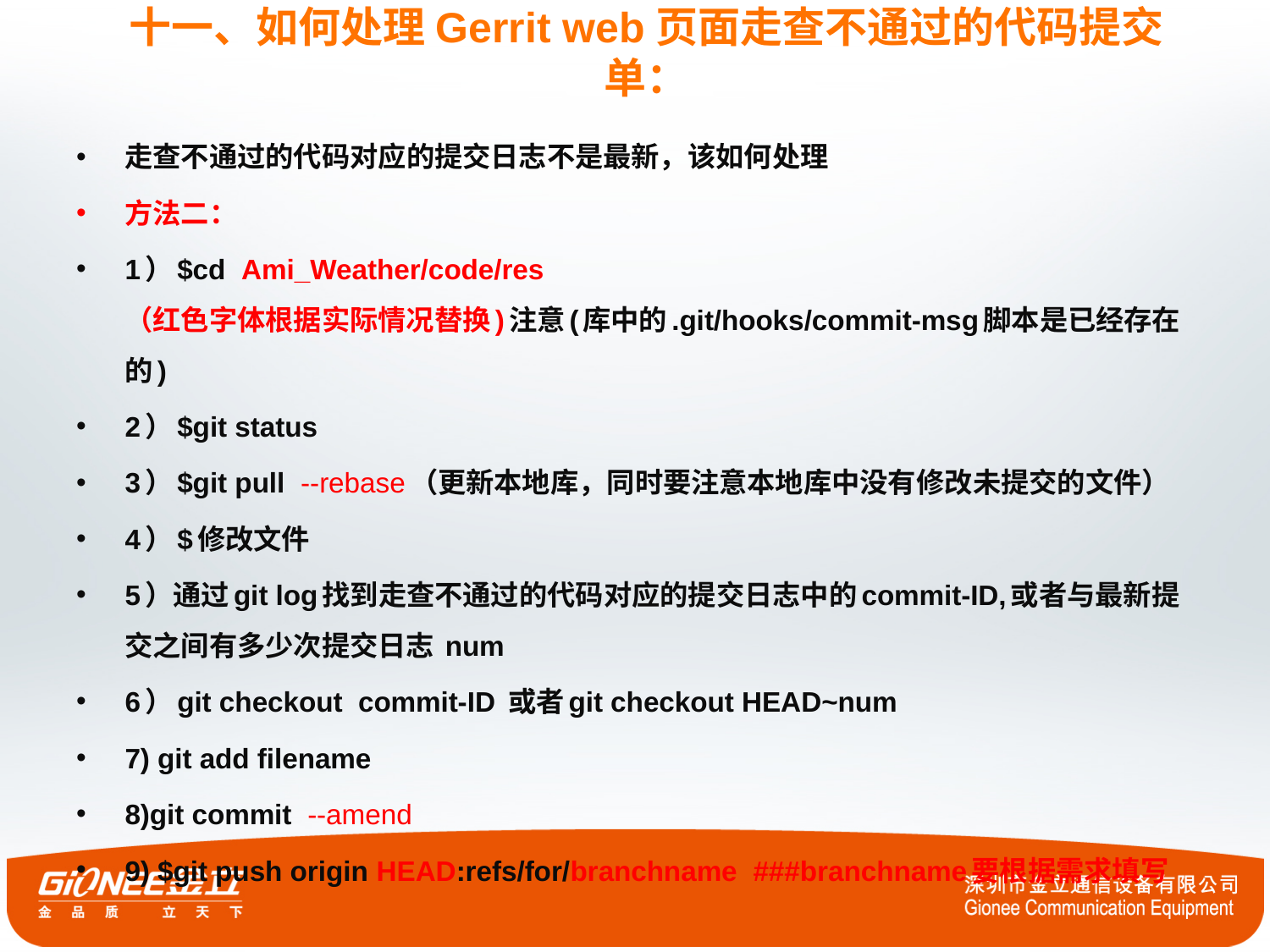

# 十一、如何处理Gerrit web页面走查不通过的代码提交单：
走查不通过的代码对应的提交日志不是最新，该如何处理
方法二：
1）$cd  Ami_Weather/code/res  （红色字体根据实际情况替换)注意(库中的.git/hooks/commit-msg脚本是已经存在的)
2）$git status
3）$git pull  --rebase（更新本地库，同时要注意本地库中没有修改未提交的文件）
4）$修改文件
5）通过git log找到走查不通过的代码对应的提交日志中的commit-ID,或者与最新提交之间有多少次提交日志 num
6）git checkout  commit-ID 或者git checkout HEAD~num
7) git add filename
8)git commit  --amend
9) $git push origin HEAD:refs/for/branchname  ###branchname要根据需求填写